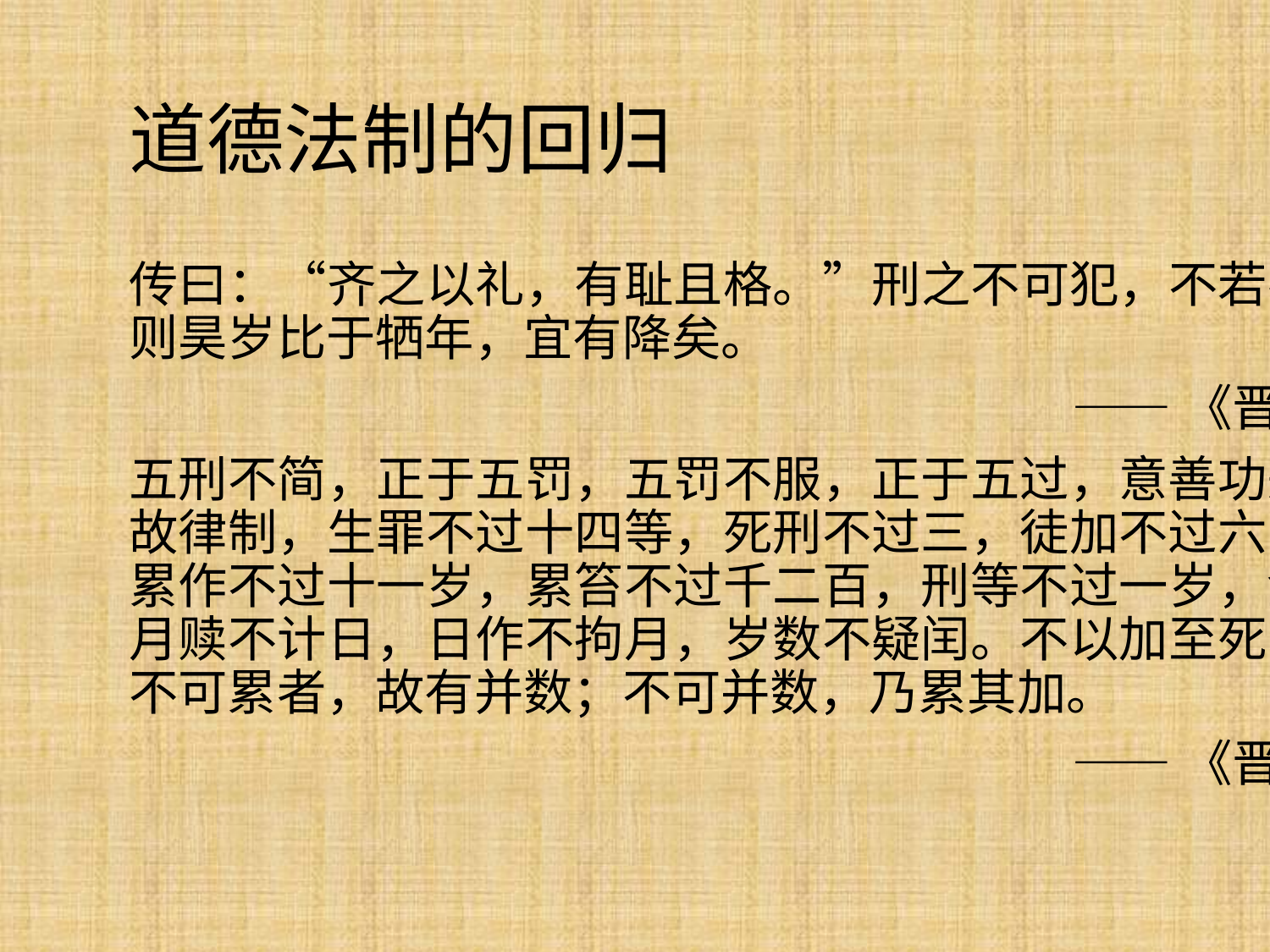

# 道德法制的回归
传曰：“齐之以礼，有耻且格。”刑之不可犯，不若礼之不可逾，则昊岁比于牺年，宜有降矣。
——《晋书·刑法志》
五刑不简，正于五罚，五罚不服，正于五过，意善功恶，以金赎之。故律制，生罪不过十四等，死刑不过三，徒加不过六，囚加不过五，累作不过十一岁，累笞不过千二百，刑等不过一岁，金等不过四两。月赎不计日，日作不拘月，岁数不疑闰。不以加至死，并死不复加。不可累者，故有并数；不可并数，乃累其加。
——《晋书·刑法志》